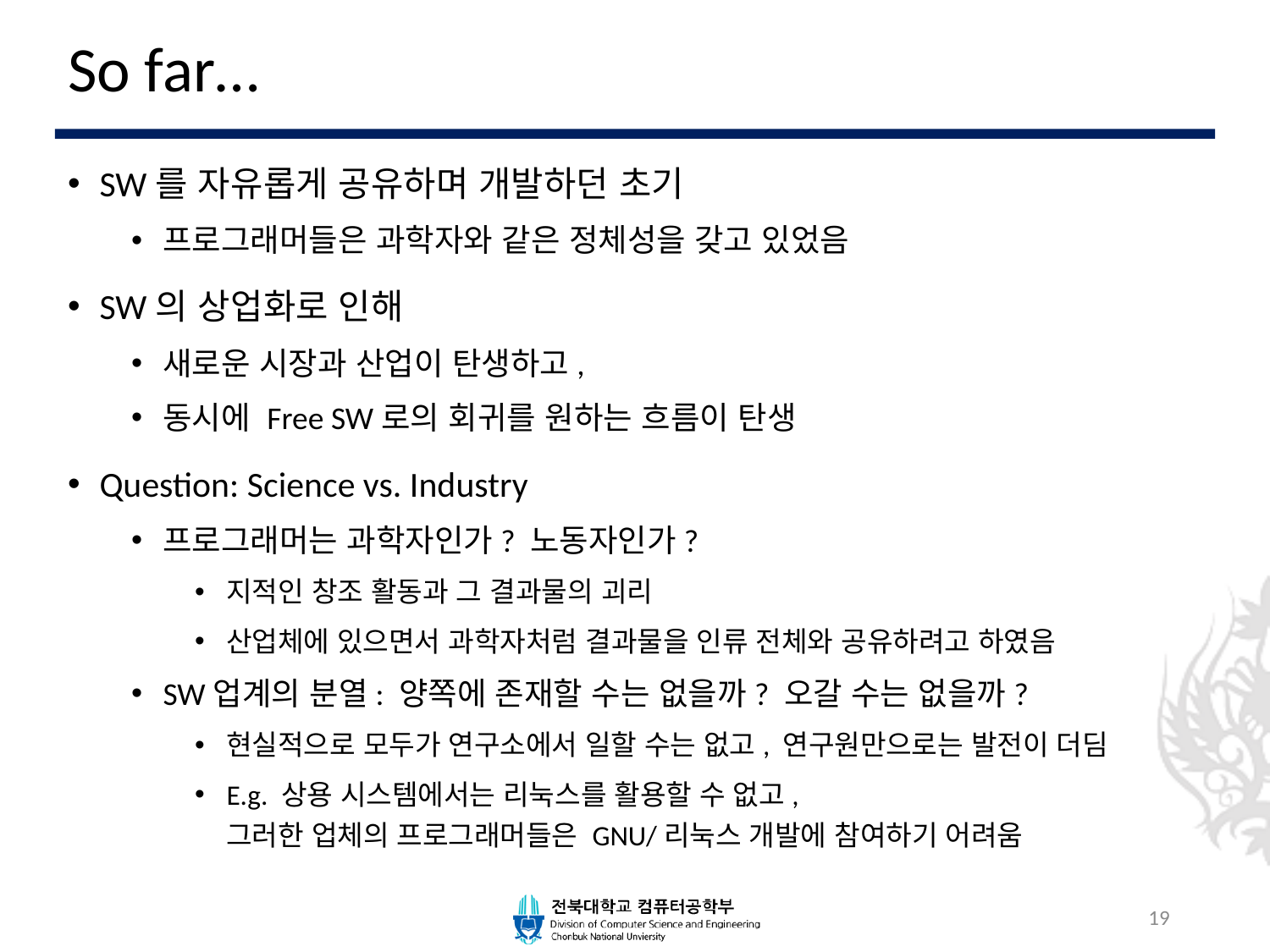

# So far…
SW를 자유롭게 공유하며 개발하던 초기
프로그래머들은 과학자와 같은 정체성을 갖고 있었음
SW의 상업화로 인해
새로운 시장과 산업이 탄생하고,
동시에 Free SW로의 회귀를 원하는 흐름이 탄생
Question: Science vs. Industry
프로그래머는 과학자인가? 노동자인가?
지적인 창조 활동과 그 결과물의 괴리
산업체에 있으면서 과학자처럼 결과물을 인류 전체와 공유하려고 하였음
SW업계의 분열: 양쪽에 존재할 수는 없을까? 오갈 수는 없을까?
현실적으로 모두가 연구소에서 일할 수는 없고, 연구원만으로는 발전이 더딤
E.g. 상용 시스템에서는 리눅스를 활용할 수 없고,
그러한 업체의 프로그래머들은 GNU/리눅스 개발에 참여하기 어려움

19